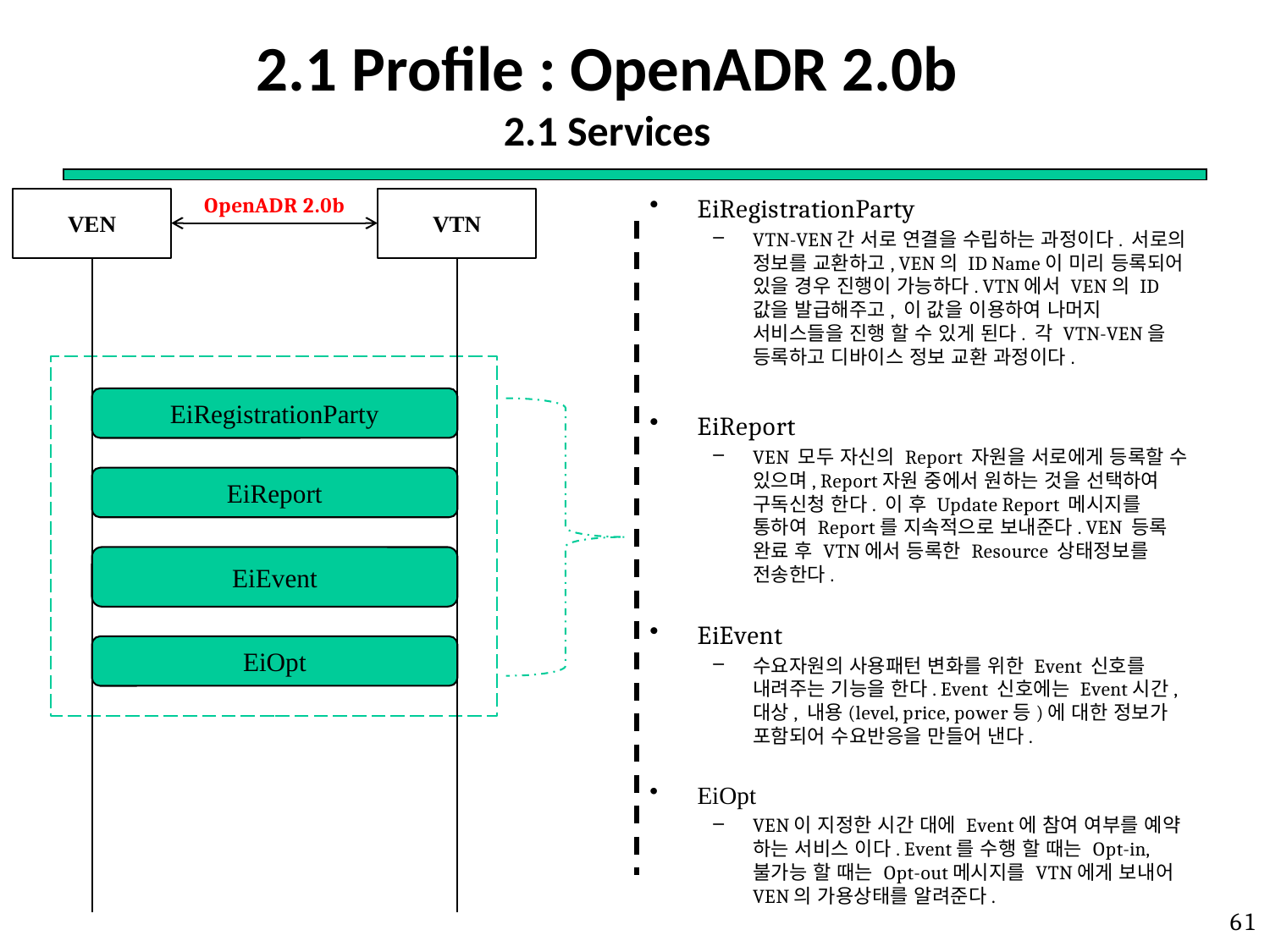

# 2.1 Profile : OpenADR 2.0b 2.1 Services
OpenADR 2.0b
EiRegistrationParty
VTN-VEN간 서로 연결을 수립하는 과정이다. 서로의 정보를 교환하고, VEN의 ID Name이 미리 등록되어 있을 경우 진행이 가능하다. VTN에서 VEN의 ID값을 발급해주고, 이 값을 이용하여 나머지 서비스들을 진행 할 수 있게 된다. 각 VTN-VEN을 등록하고 디바이스 정보 교환 과정이다.

EiReport
VEN 모두 자신의 Report 자원을 서로에게 등록할 수 있으며, Report자원 중에서 원하는 것을 선택하여 구독신청 한다. 이 후 Update Report 메시지를 통하여 Report를 지속적으로 보내준다. VEN 등록 완료 후 VTN에서 등록한 Resource 상태정보를 전송한다.

EiEvent
수요자원의 사용패턴 변화를 위한 Event 신호를 내려주는 기능을 한다. Event 신호에는 Event시간, 대상, 내용(level, price, power등)에 대한 정보가 포함되어 수요반응을 만들어 낸다.

EiOpt
VEN이 지정한 시간 대에 Event에 참여 여부를 예약 하는 서비스 이다. Event를 수행 할 때는 Opt-in, 불가능 할 때는 Opt-out메시지를 VTN에게 보내어 VEN의 가용상태를 알려준다.
VEN
VTN

EiRegistrationParty

EiReport
EiEvent
EiOpt
61